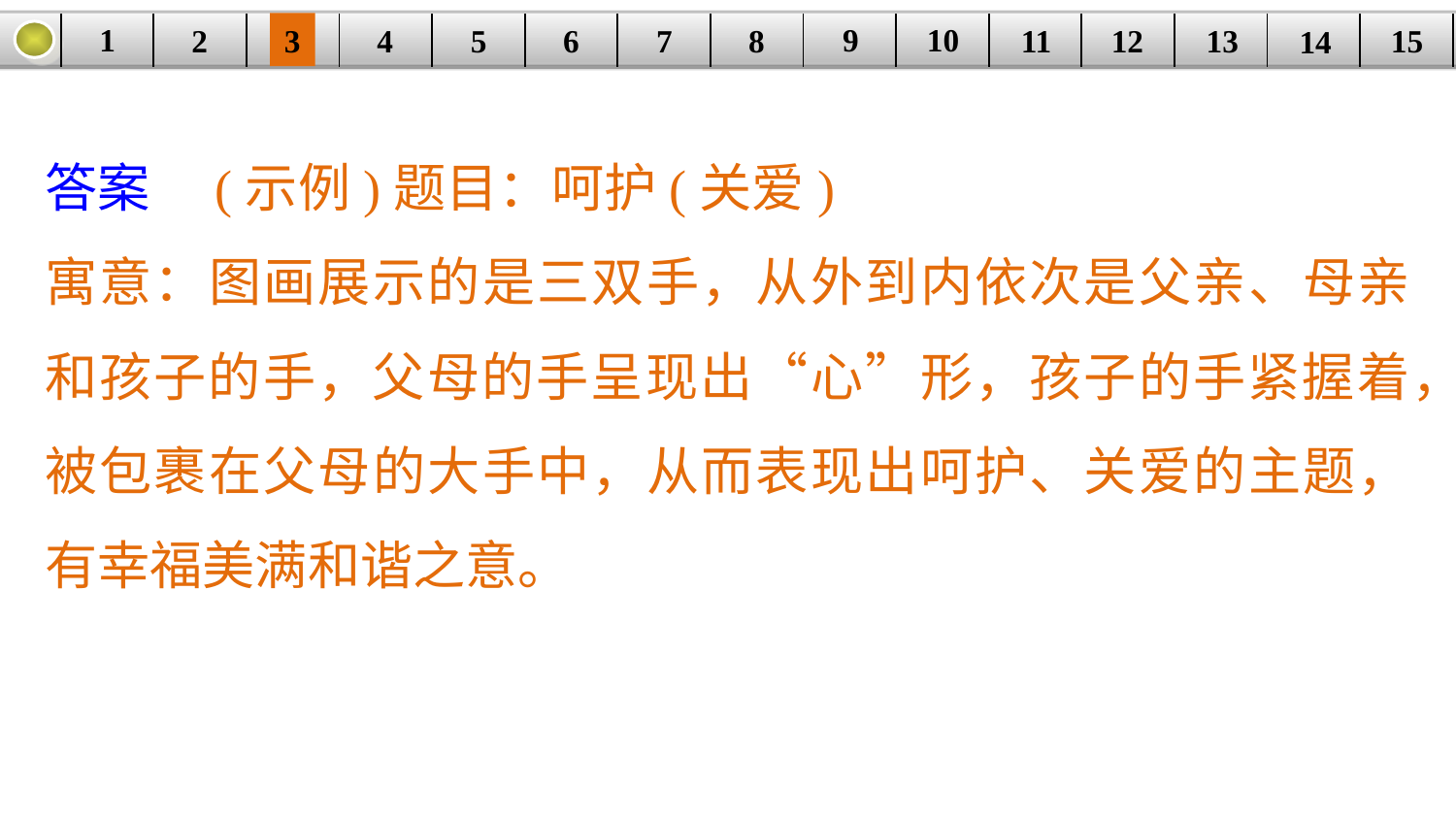

9
10
1
3
4
5
6
8
11
2
12
15
|  |  |  |  |  |  |  |  |  |  |  |  |  |  |  |
| --- | --- | --- | --- | --- | --- | --- | --- | --- | --- | --- | --- | --- | --- | --- |
7
13
14

答案　(示例)题目：呵护(关爱)
寓意：图画展示的是三双手，从外到内依次是父亲、母亲和孩子的手，父母的手呈现出“心”形，孩子的手紧握着，被包裹在父母的大手中，从而表现出呵护、关爱的主题，有幸福美满和谐之意。